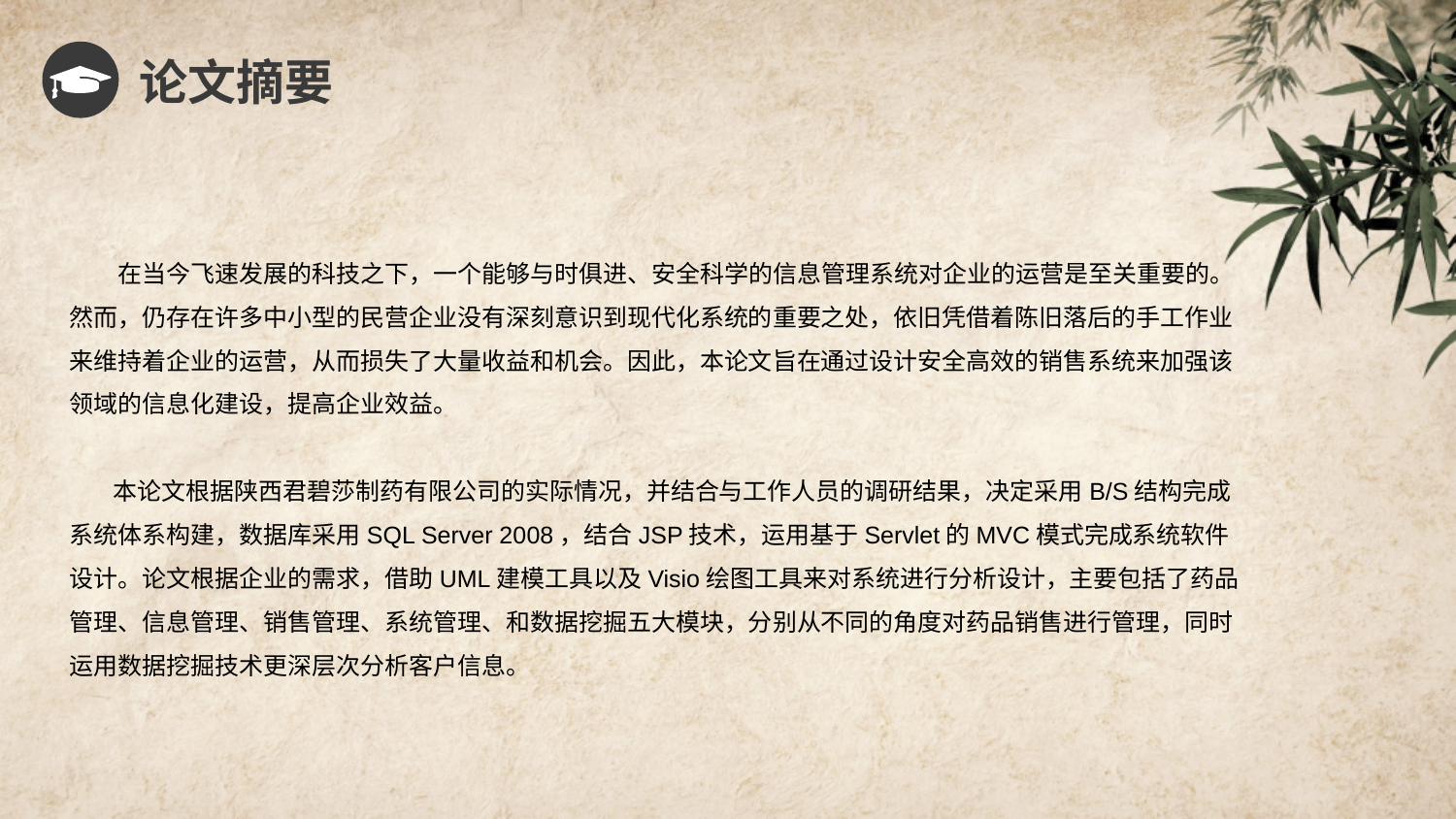

论文摘要
        在当今飞速发展的科技之下，一个能够与时俱进、安全科学的信息管理系统对企业的运营是至关重要的。然而，仍存在许多中小型的民营企业没有深刻意识到现代化系统的重要之处，依旧凭借着陈旧落后的手工作业来维持着企业的运营，从而损失了大量收益和机会。因此，本论文旨在通过设计安全高效的销售系统来加强该领域的信息化建设，提高企业效益。

       本论文根据陕西君碧莎制药有限公司的实际情况，并结合与工作人员的调研结果，决定采用B/S结构完成系统体系构建，数据库采用SQL Server 2008，结合JSP技术，运用基于Servlet的MVC模式完成系统软件设计。论文根据企业的需求，借助UML建模工具以及Visio绘图工具来对系统进行分析设计，主要包括了药品管理、信息管理、销售管理、系统管理、和数据挖掘五大模块，分别从不同的角度对药品销售进行管理，同时运用数据挖掘技术更深层次分析客户信息。